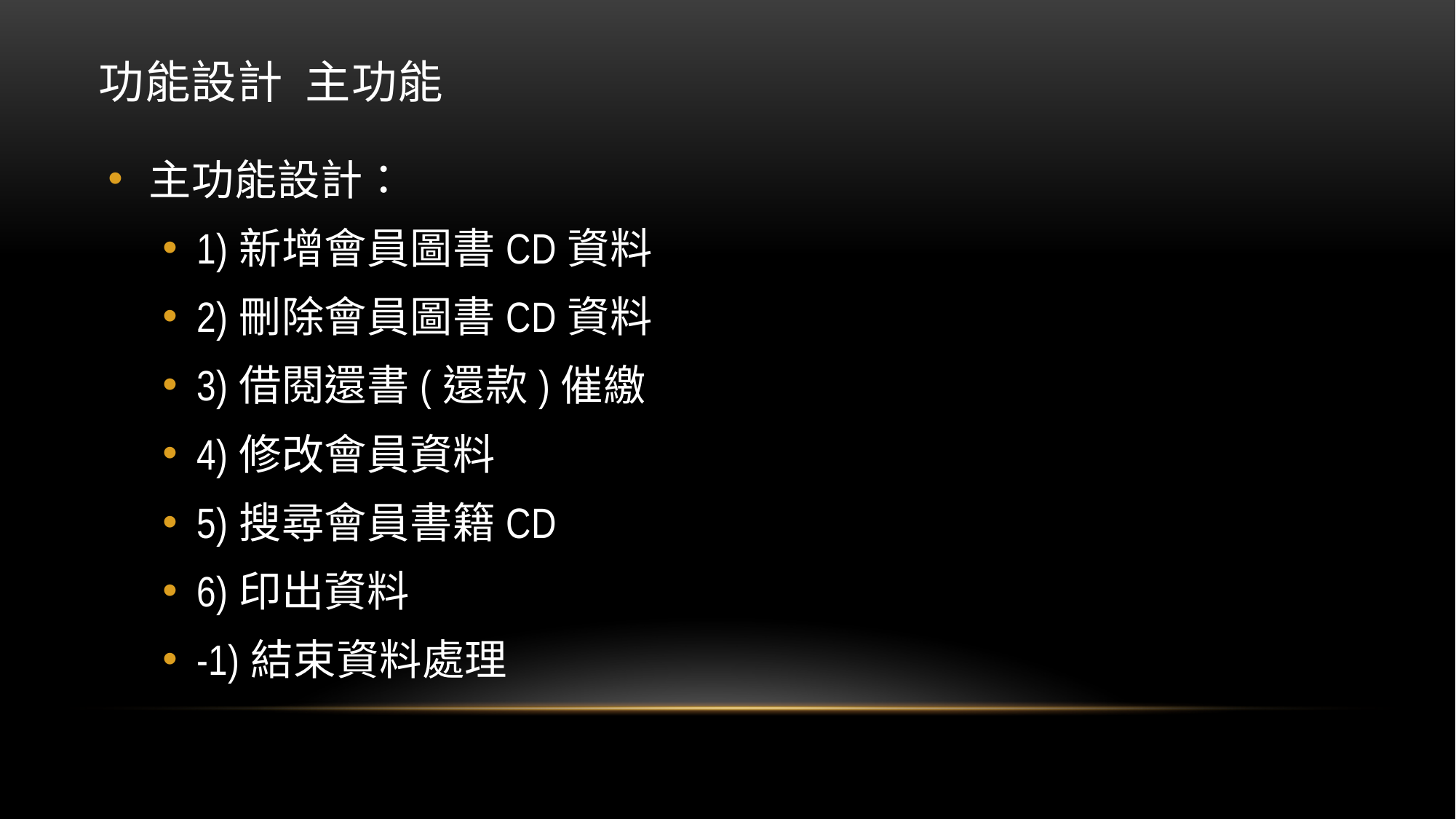

# 功能設計  主功能
主功能設計：
1)新增會員圖書CD資料
2)刪除會員圖書CD資料
3)借閱還書(還款)催繳
4)修改會員資料
5)搜尋會員書籍CD
6)印出資料
-1)結束資料處理